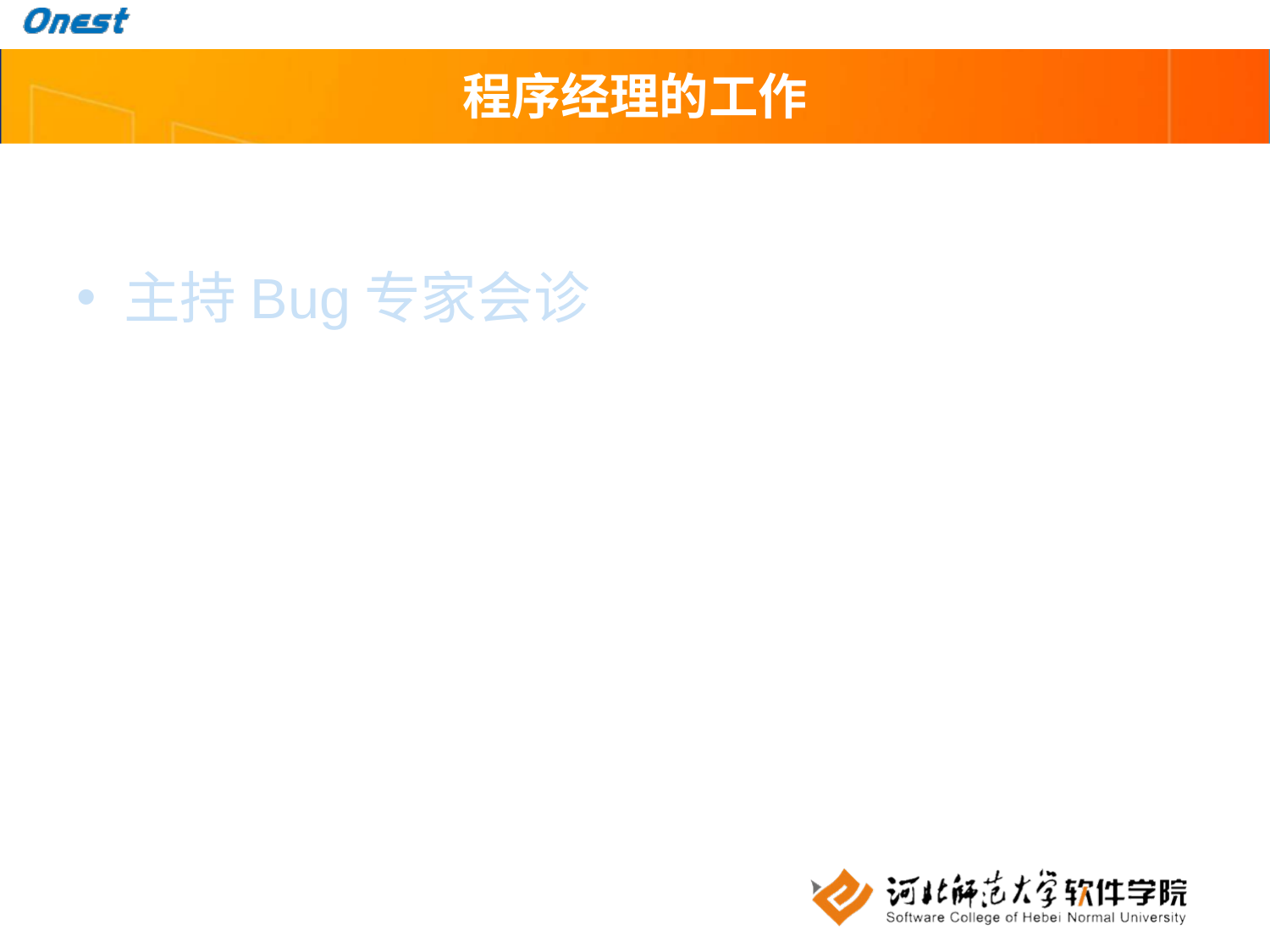

# 程序经理的工作
主持Bug专家会诊
更新项目的计划、日程表、产品规格书、风险控制列表
提交Status Report